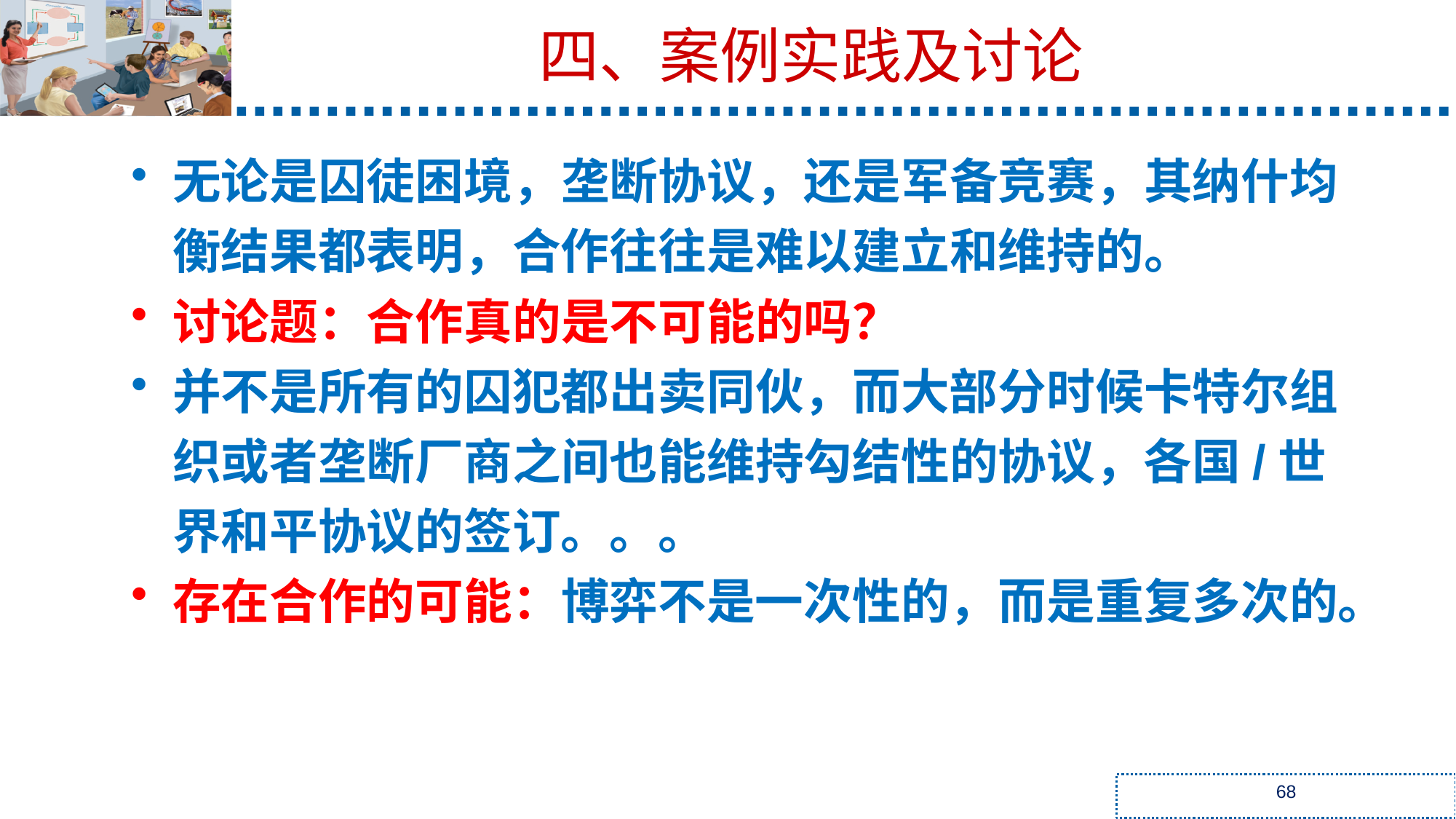

四、案例实践及讨论

无论是囚徒困境，垄断协议，还是军备竞赛，其纳什均衡结果都表明，合作往往是难以建立和维持的。
讨论题：合作真的是不可能的吗？
并不是所有的囚犯都出卖同伙，而大部分时候卡特尔组织或者垄断厂商之间也能维持勾结性的协议，各国/世界和平协议的签订。。。
存在合作的可能：博弈不是一次性的，而是重复多次的。

68